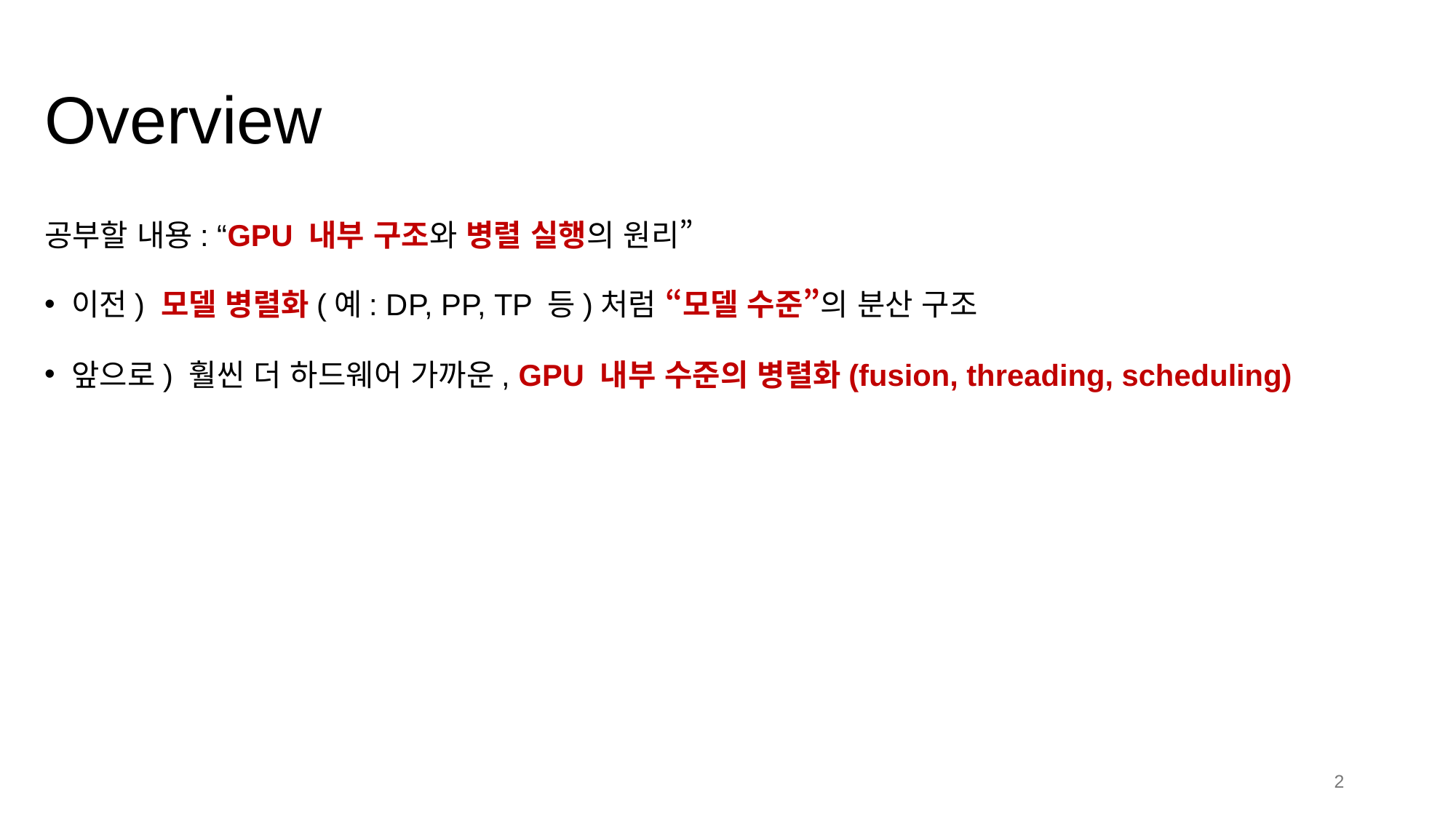

# Overview
공부할 내용: “GPU 내부 구조와 병렬 실행의 원리”
이전) 모델 병렬화(예: DP, PP, TP 등)처럼 “모델 수준”의 분산 구조
앞으로) 훨씬 더 하드웨어 가까운, GPU 내부 수준의 병렬화(fusion, threading, scheduling)
2